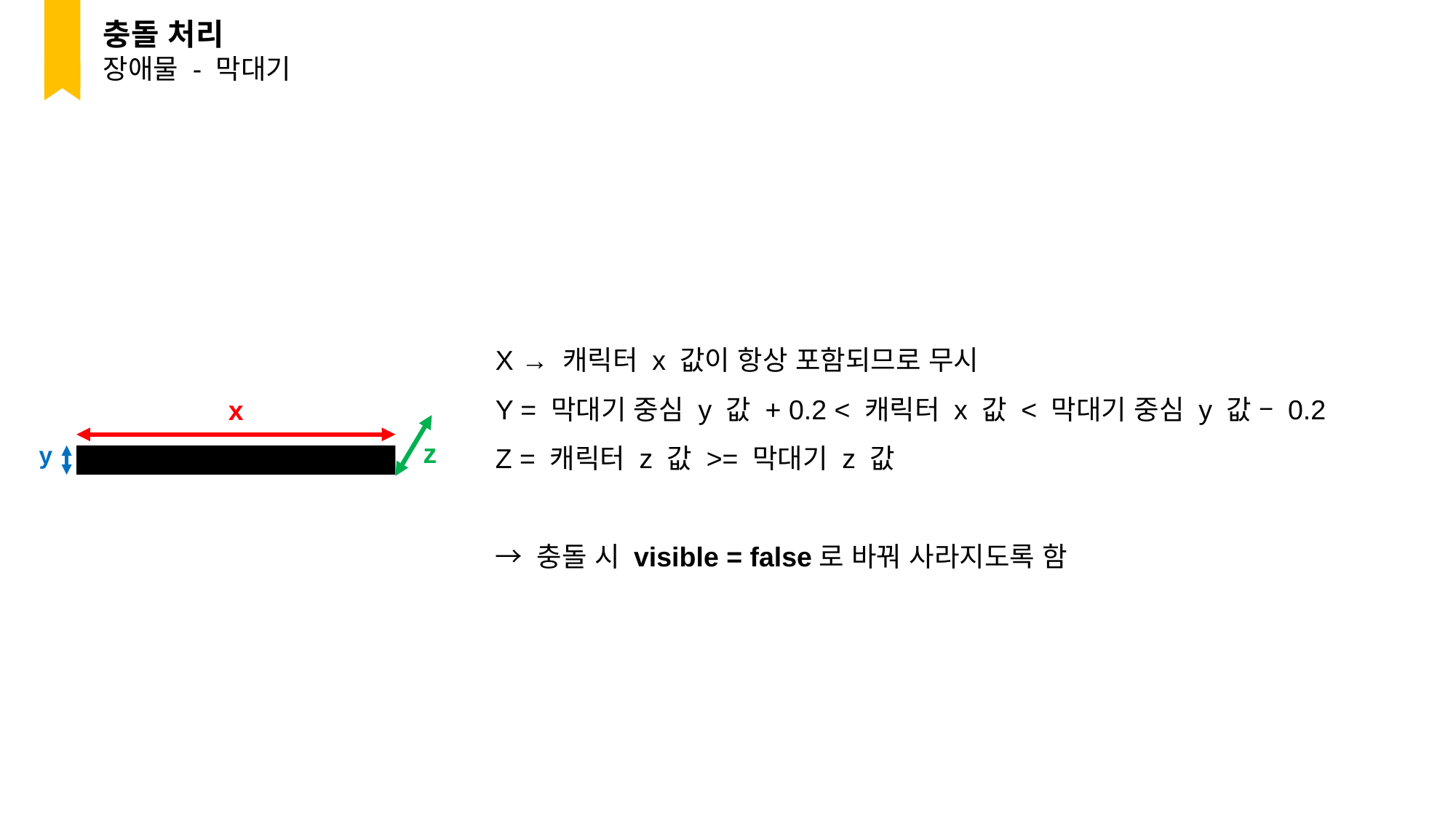

충돌 처리
장애물 - 막대기
X → 캐릭터 x 값이 항상 포함되므로 무시
Y = 막대기 중심 y 값 + 0.2 < 캐릭터 x 값 < 막대기 중심 y 값 – 0.2
Z = 캐릭터 z 값 >= 막대기 z 값

→ 충돌 시 visible = false로 바꿔 사라지도록 함
x
z
y